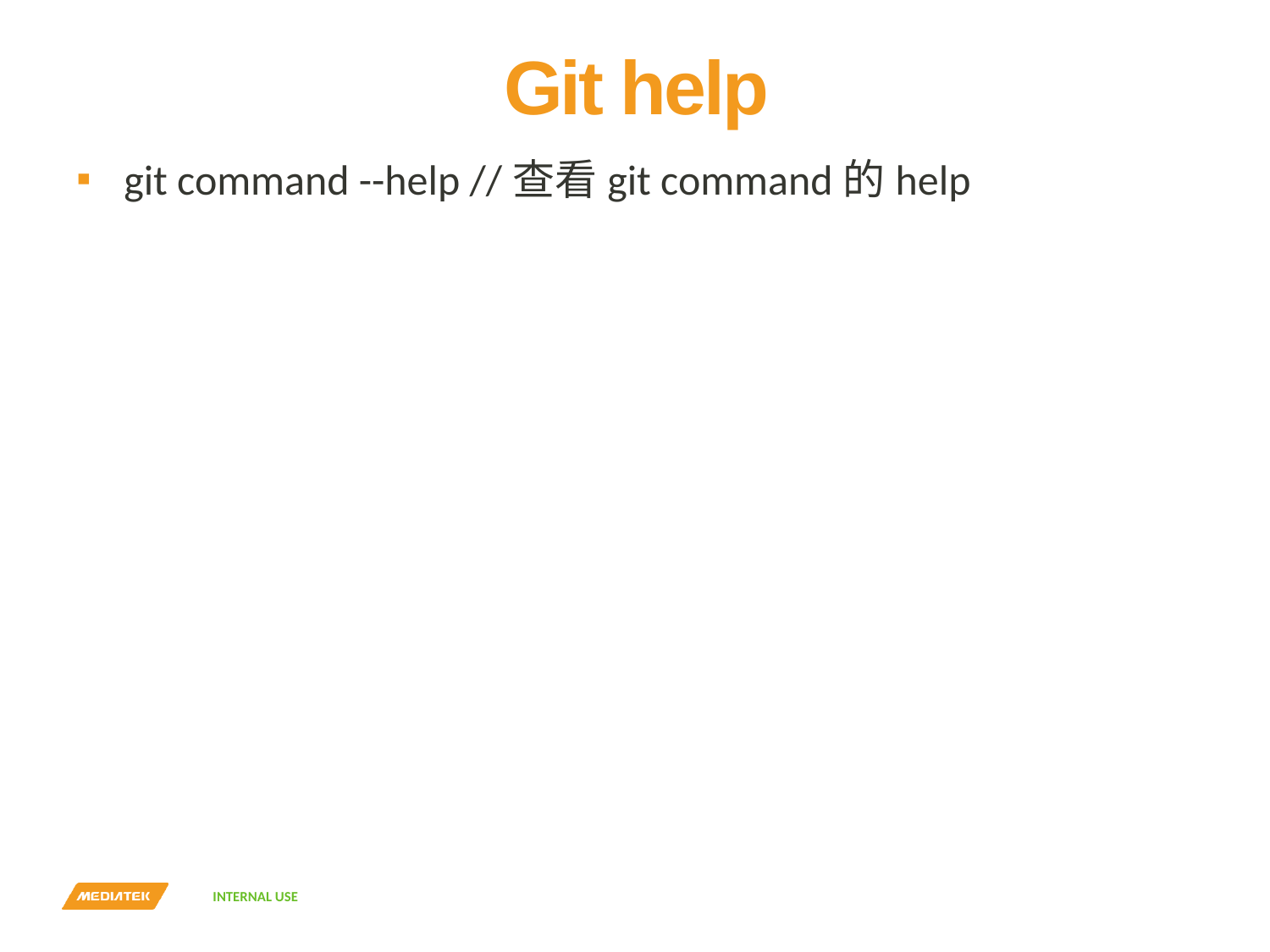

# Git help
git command --help //查看git command的help